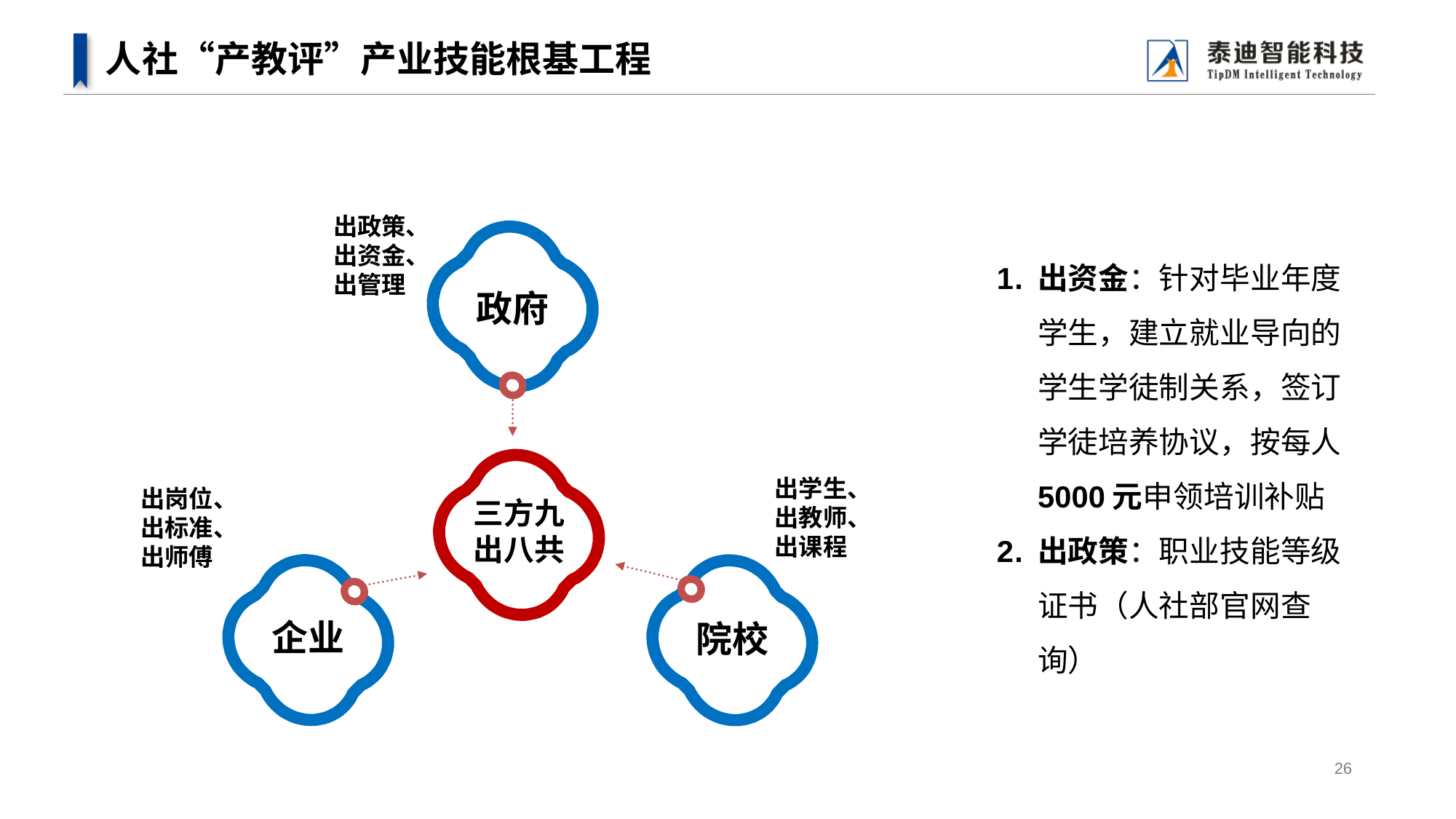

# 人社“产教评”产业技能根基工程
出政策、
出资金、
出管理

政府

三方九出八共
出学生、
出教师、
出课程
出岗位、
出标准、
出师傅

院校

企业

出资金：针对毕业年度学生，建立就业导向的学生学徒制关系，签订学徒培养协议，按每人5000元申领培训补贴
出政策：职业技能等级证书（人社部官网查询）